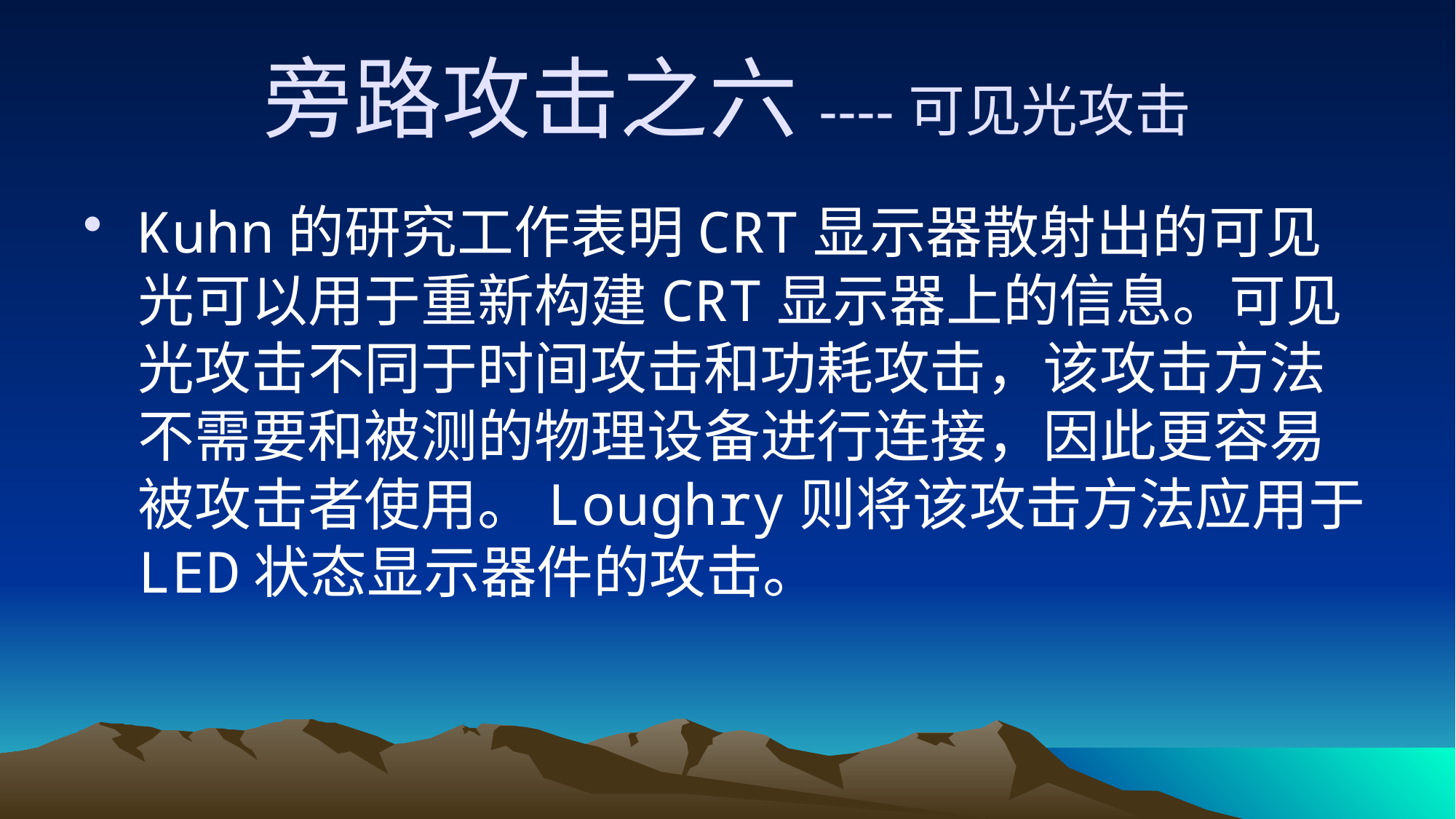

# 旁路攻击之六----可见光攻击
Kuhn的研究工作表明CRT显示器散射出的可见光可以用于重新构建CRT显示器上的信息。可见光攻击不同于时间攻击和功耗攻击，该攻击方法不需要和被测的物理设备进行连接，因此更容易被攻击者使用。Loughry则将该攻击方法应用于LED状态显示器件的攻击。